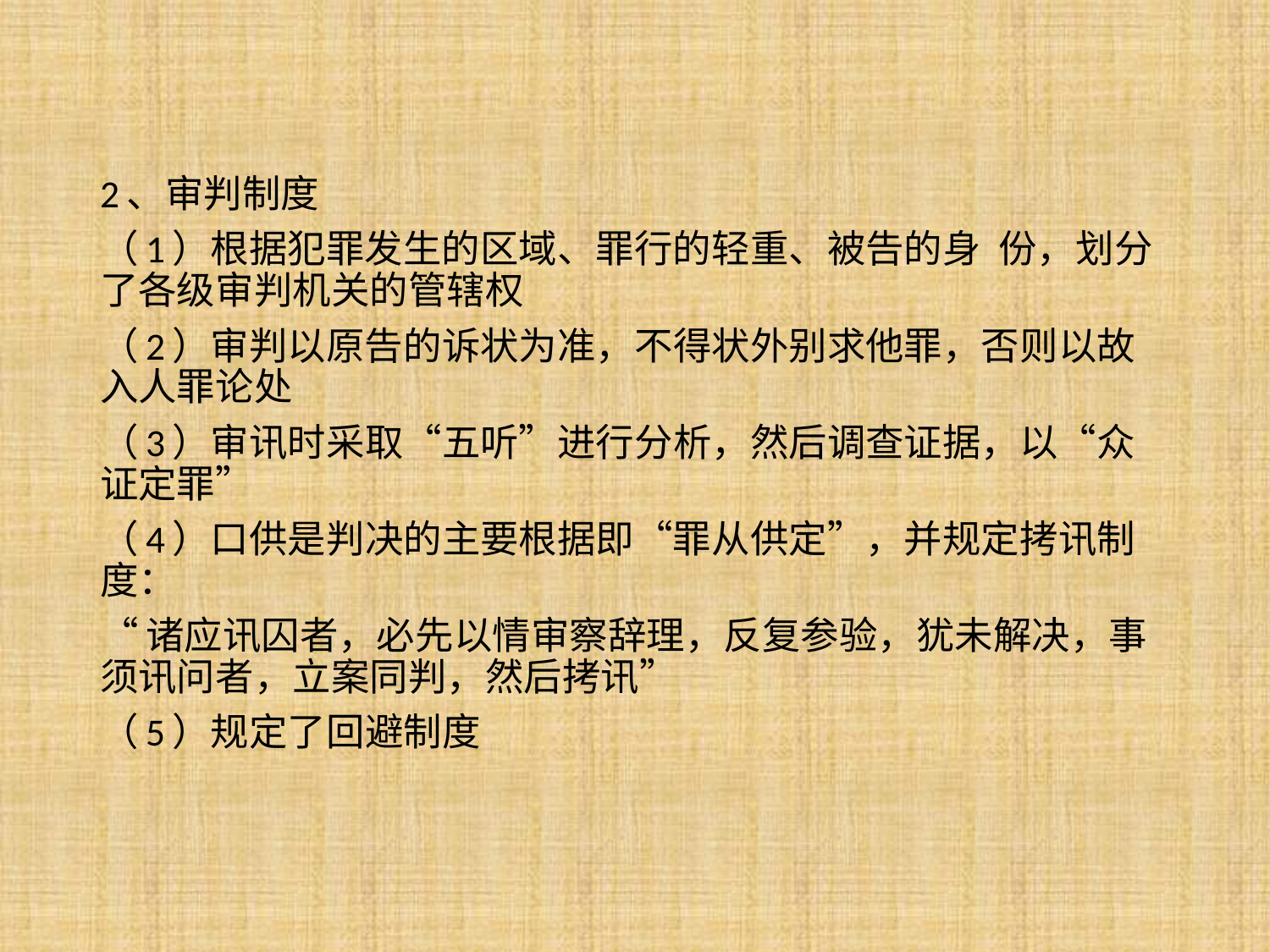

2、审判制度
（1）根据犯罪发生的区域、罪行的轻重、被告的身  份，划分了各级审判机关的管辖权
（2）审判以原告的诉状为准，不得状外别求他罪，否则以故入人罪论处
（3）审讯时采取“五听”进行分析，然后调查证据，以“众证定罪”
（4）口供是判决的主要根据即“罪从供定”，并规定拷讯制度：
“诸应讯囚者，必先以情审察辞理，反复参验，犹未解决，事须讯问者，立案同判，然后拷讯”
（5）规定了回避制度